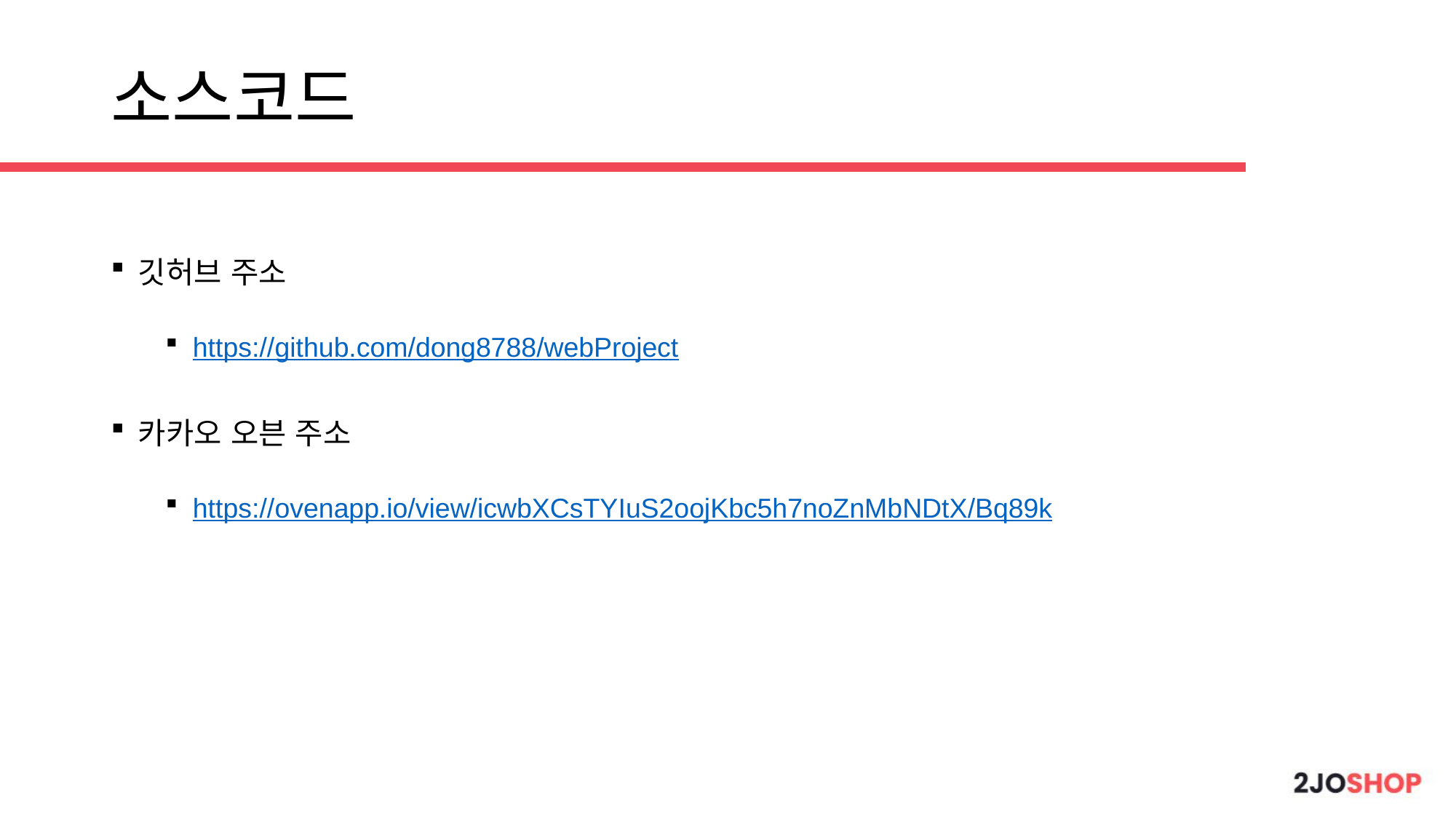

# 소스코드
깃허브 주소
https://github.com/dong8788/webProject
카카오 오븐 주소
https://ovenapp.io/view/icwbXCsTYIuS2oojKbc5h7noZnMbNDtX/Bq89k